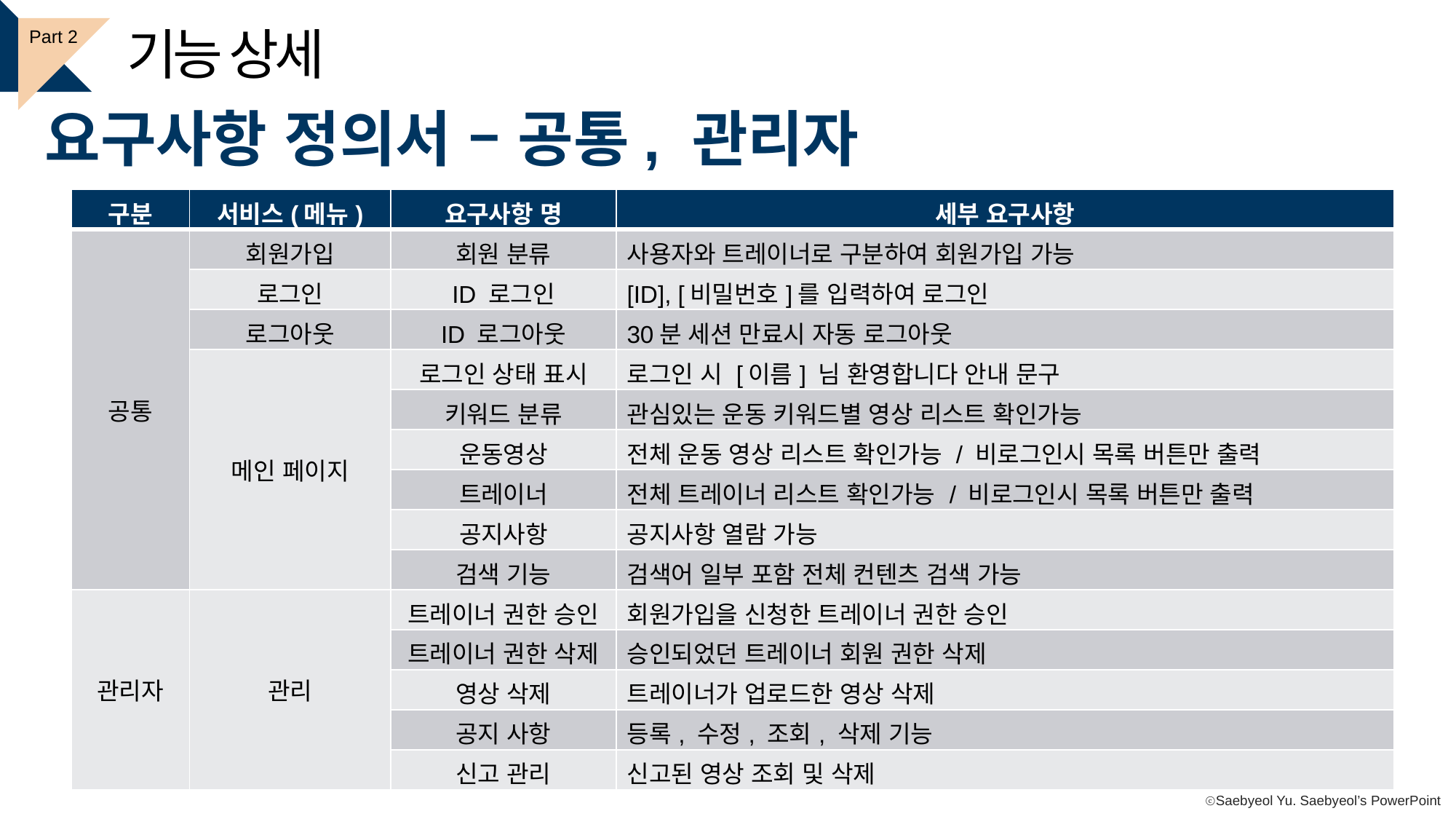

기능 상세

Part 2
요구사항 정의서 – 공통, 관리자
| 구분 | 서비스(메뉴) | 요구사항 명 | 세부 요구사항 |
| --- | --- | --- | --- |
| 공통 | 회원가입 | 회원 분류 | 사용자와 트레이너로 구분하여 회원가입 가능 |
|  | 로그인 | ID 로그인 | [ID], [비밀번호]를 입력하여 로그인 |
|  | 로그아웃 | ID 로그아웃 | 30분 세션 만료시 자동 로그아웃 |
|  | 메인 페이지 | 로그인 상태 표시 | 로그인 시 [이름] 님 환영합니다 안내 문구 |
|  |  | 키워드 분류 | 관심있는 운동 키워드별 영상 리스트 확인가능 |
|  |  | 운동영상 | 전체 운동 영상 리스트 확인가능 / 비로그인시 목록 버튼만 출력 |
|  |  | 트레이너 | 전체 트레이너 리스트 확인가능 / 비로그인시 목록 버튼만 출력 |
|  |  | 공지사항 | 공지사항 열람 가능 |
|  |  | 검색 기능 | 검색어 일부 포함 전체 컨텐츠 검색 가능 |
| 관리자 | 관리 | 트레이너 권한 승인 | 회원가입을 신청한 트레이너 권한 승인 |
|  |  | 트레이너 권한 삭제 | 승인되었던 트레이너 회원 권한 삭제 |
|  |  | 영상 삭제 | 트레이너가 업로드한 영상 삭제 |
|  |  | 공지 사항 | 등록, 수정, 조회, 삭제 기능 |
|  |  | 신고 관리 | 신고된 영상 조회 및 삭제 |